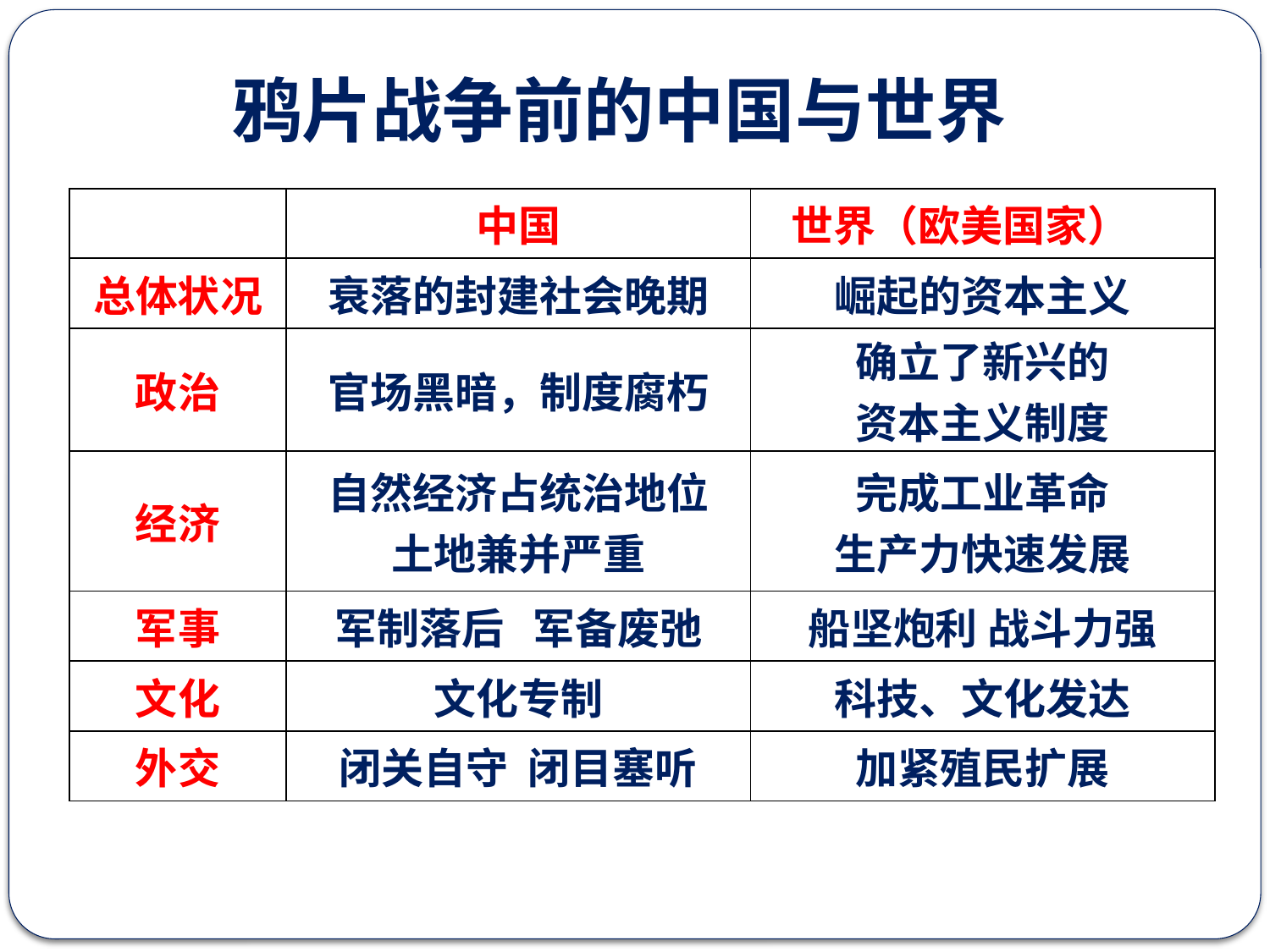

鸦片战争前的中国与世界
|  | 中国 | 世界（欧美国家） |
| --- | --- | --- |
| 总体状况 | 衰落的封建社会晚期 | 崛起的资本主义 |
| 政治 | 官场黑暗，制度腐朽 | 确立了新兴的 资本主义制度 |
| 经济 | 自然经济占统治地位 土地兼并严重 | 完成工业革命 生产力快速发展 |
| 军事 | 军制落后 军备废弛 | 船坚炮利 战斗力强 |
| 文化 | 文化专制 | 科技、文化发达 |
| 外交 | 闭关自守 闭目塞听 | 加紧殖民扩展 |